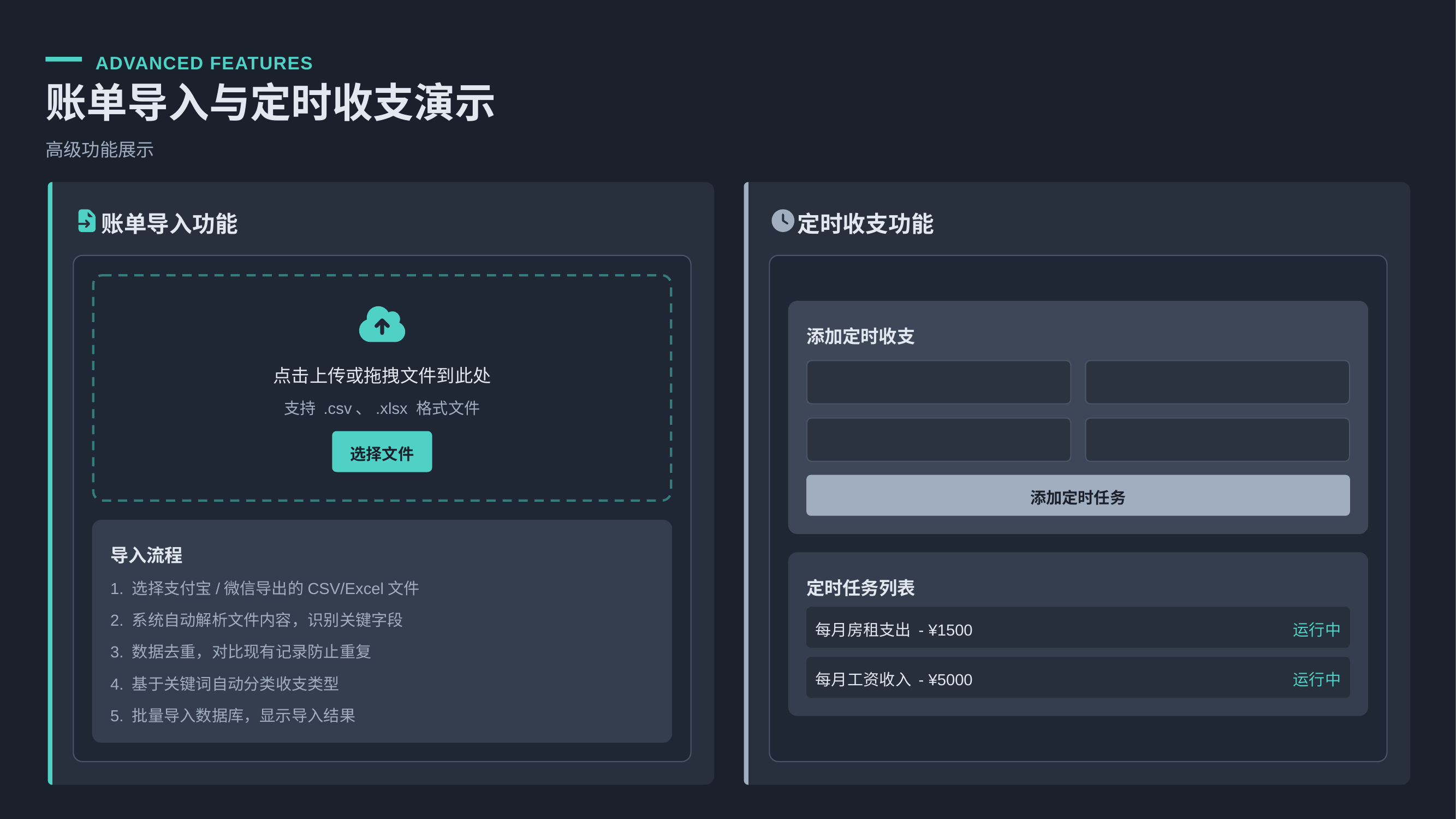

支出
收入
房租
工资
水电费
每月
每周
每日
ADVANCED FEATURES

账单导入与定时收支演示
高级功能展示

账单导入功能
定时收支功能

添加定时收支
点击上传或拖拽文件到此处

支持 .csv、.xlsx 格式文件

选择文件

添加定时任务

导入流程

定时任务列表
1. 选择支付宝/微信导出的CSV/Excel文件
2. 系统自动解析文件内容，识别关键字段

每月房租支出 - ¥1500
运行中
3. 数据去重，对比现有记录防止重复

每月工资收入 - ¥5000
运行中
4. 基于关键词自动分类收支类型
5. 批量导入数据库，显示导入结果